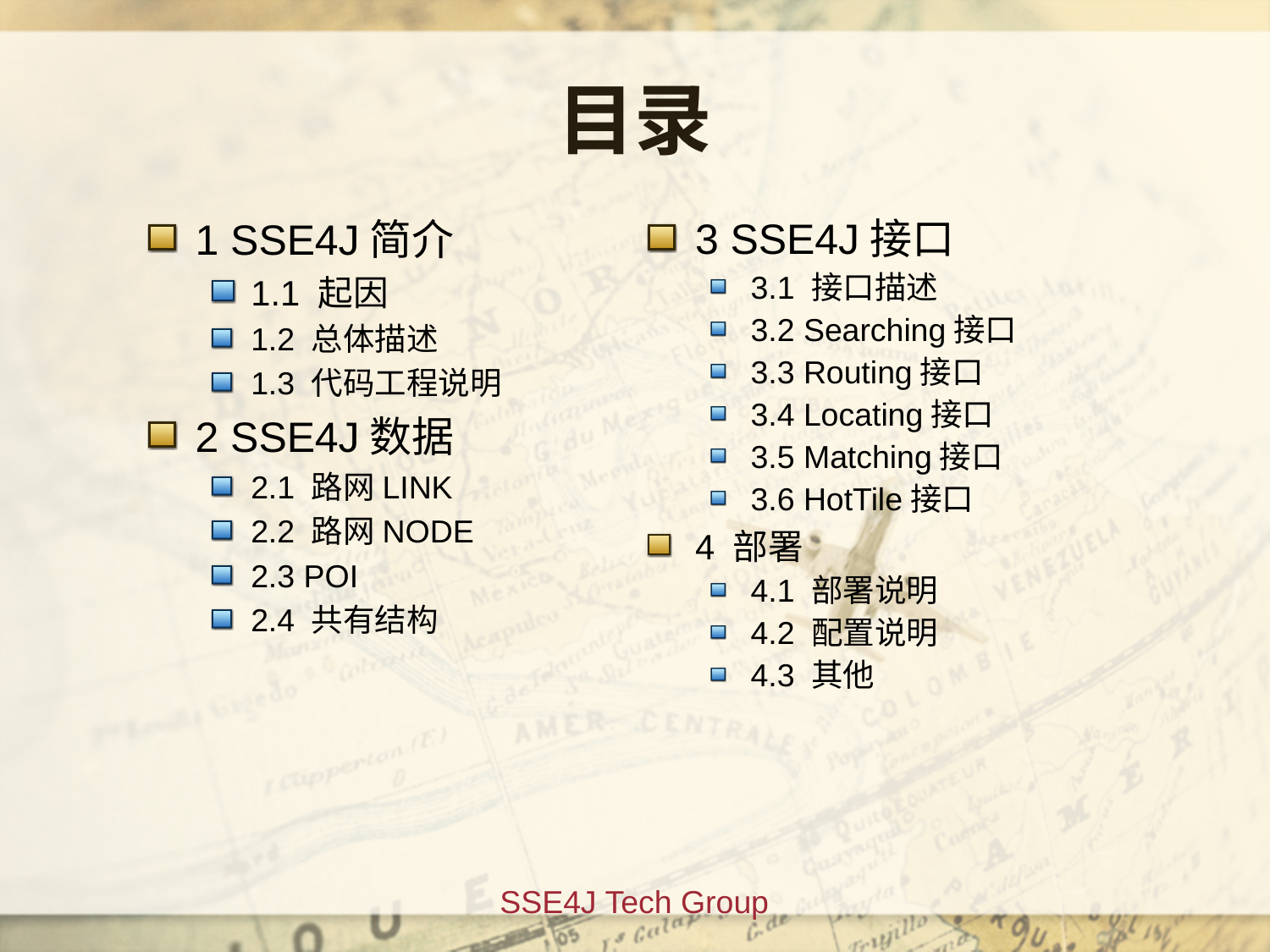

# 目录
1 SSE4J简介
1.1 起因
1.2 总体描述
1.3 代码工程说明
2 SSE4J数据
2.1 路网LINK
2.2 路网NODE
2.3 POI
2.4 共有结构
3 SSE4J接口
3.1 接口描述
3.2 Searching接口
3.3 Routing接口
3.4 Locating接口
3.5 Matching接口
3.6 HotTile接口
4 部署
4.1 部署说明
4.2 配置说明
4.3 其他